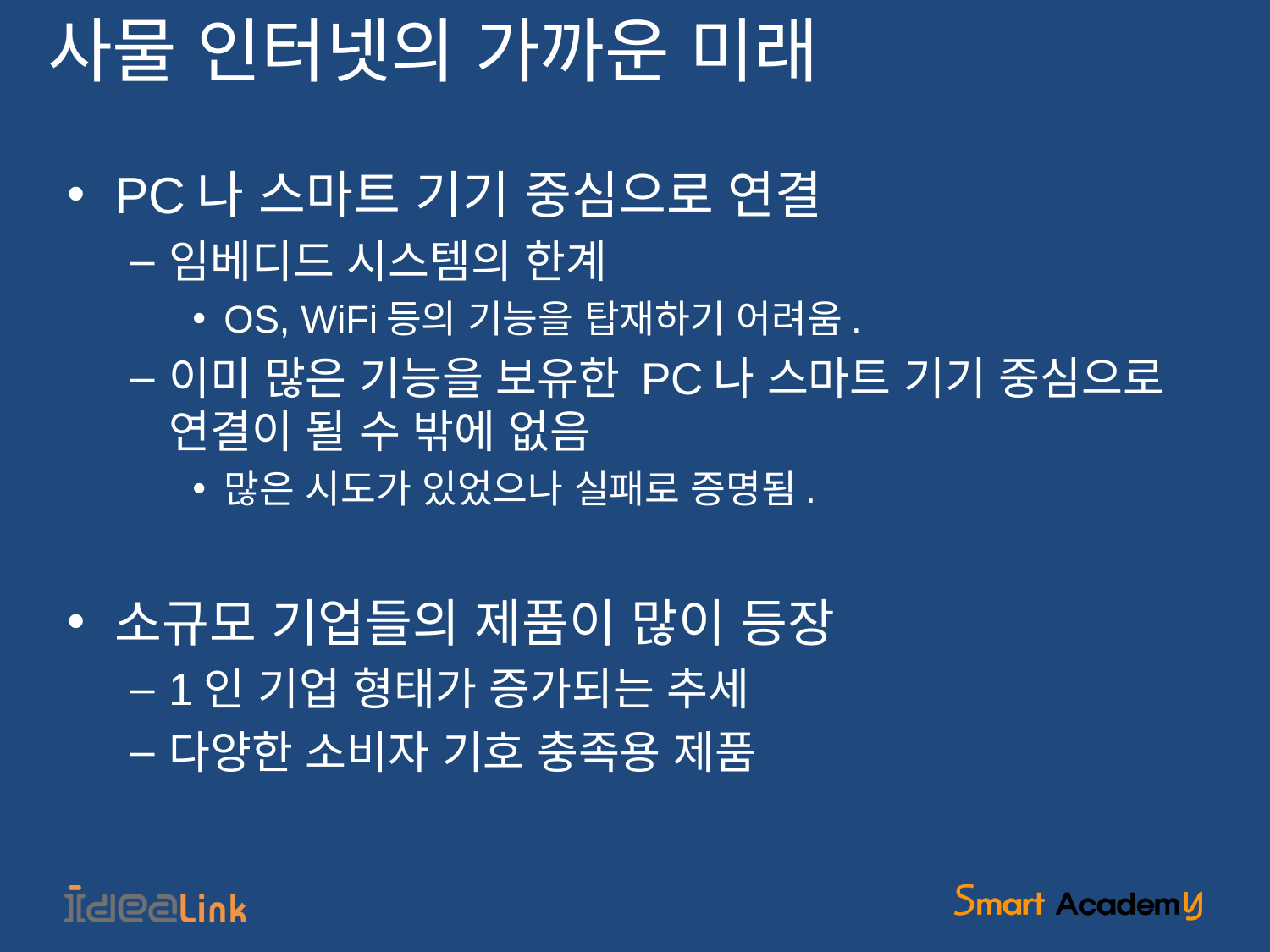

# 사물 인터넷의 가까운 미래
PC나 스마트 기기 중심으로 연결
임베디드 시스템의 한계
OS, WiFi등의 기능을 탑재하기 어려움.
이미 많은 기능을 보유한 PC나 스마트 기기 중심으로 연결이 될 수 밖에 없음
많은 시도가 있었으나 실패로 증명됨.

소규모 기업들의 제품이 많이 등장
1인 기업 형태가 증가되는 추세
다양한 소비자 기호 충족용 제품